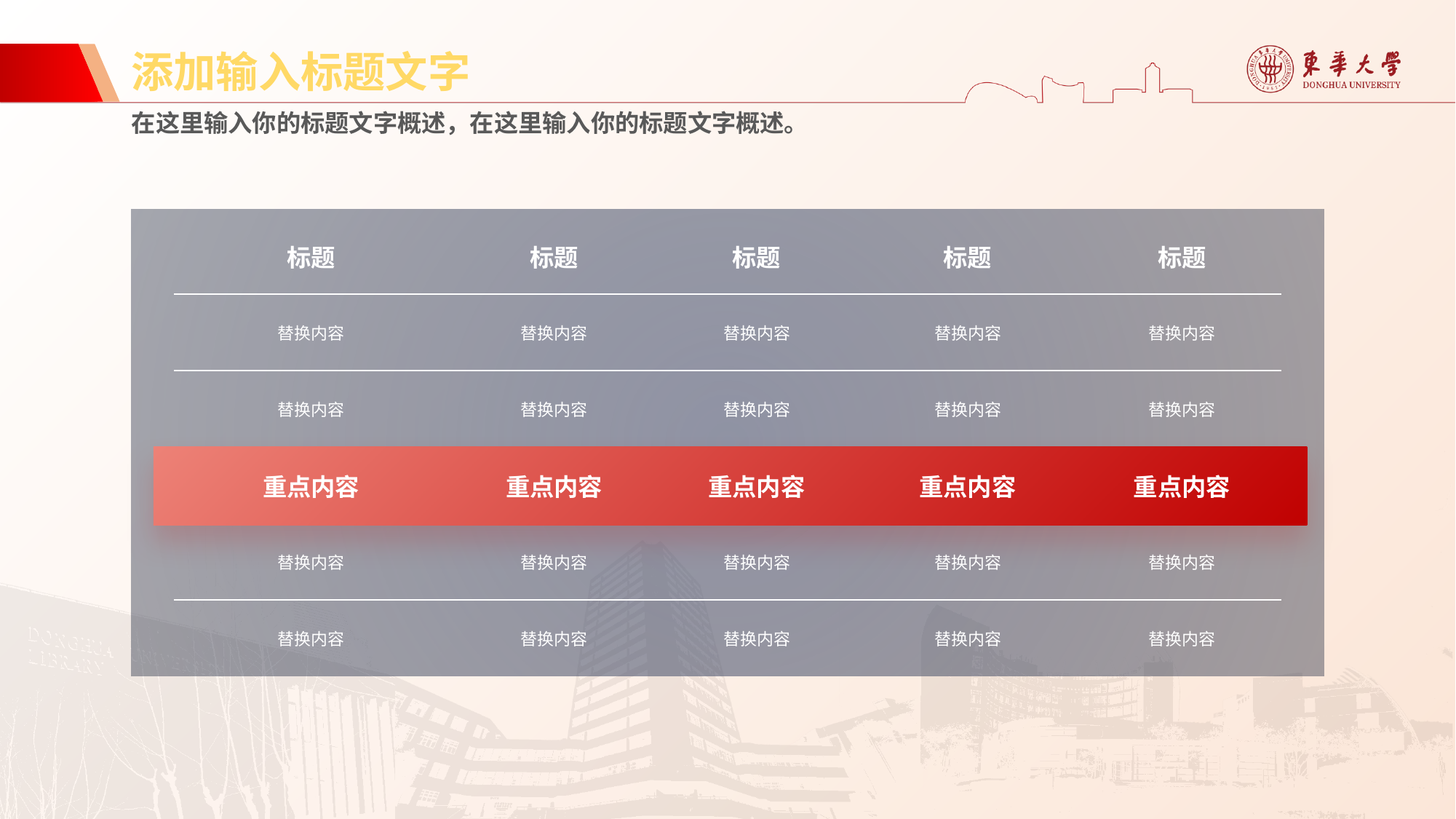

添加输入标题文字
在这里输入你的标题文字概述，在这里输入你的标题文字概述。

| 标题 | 标题 | 标题 | 标题 | 标题 |
| --- | --- | --- | --- | --- |
| 替换内容 | 替换内容 | 替换内容 | 替换内容 | 替换内容 |
| 替换内容 | 替换内容 | 替换内容 | 替换内容 | 替换内容 |
| 重点内容 | 重点内容 | 重点内容 | 重点内容 | 重点内容 |
| 替换内容 | 替换内容 | 替换内容 | 替换内容 | 替换内容 |
| 替换内容 | 替换内容 | 替换内容 | 替换内容 | 替换内容 |